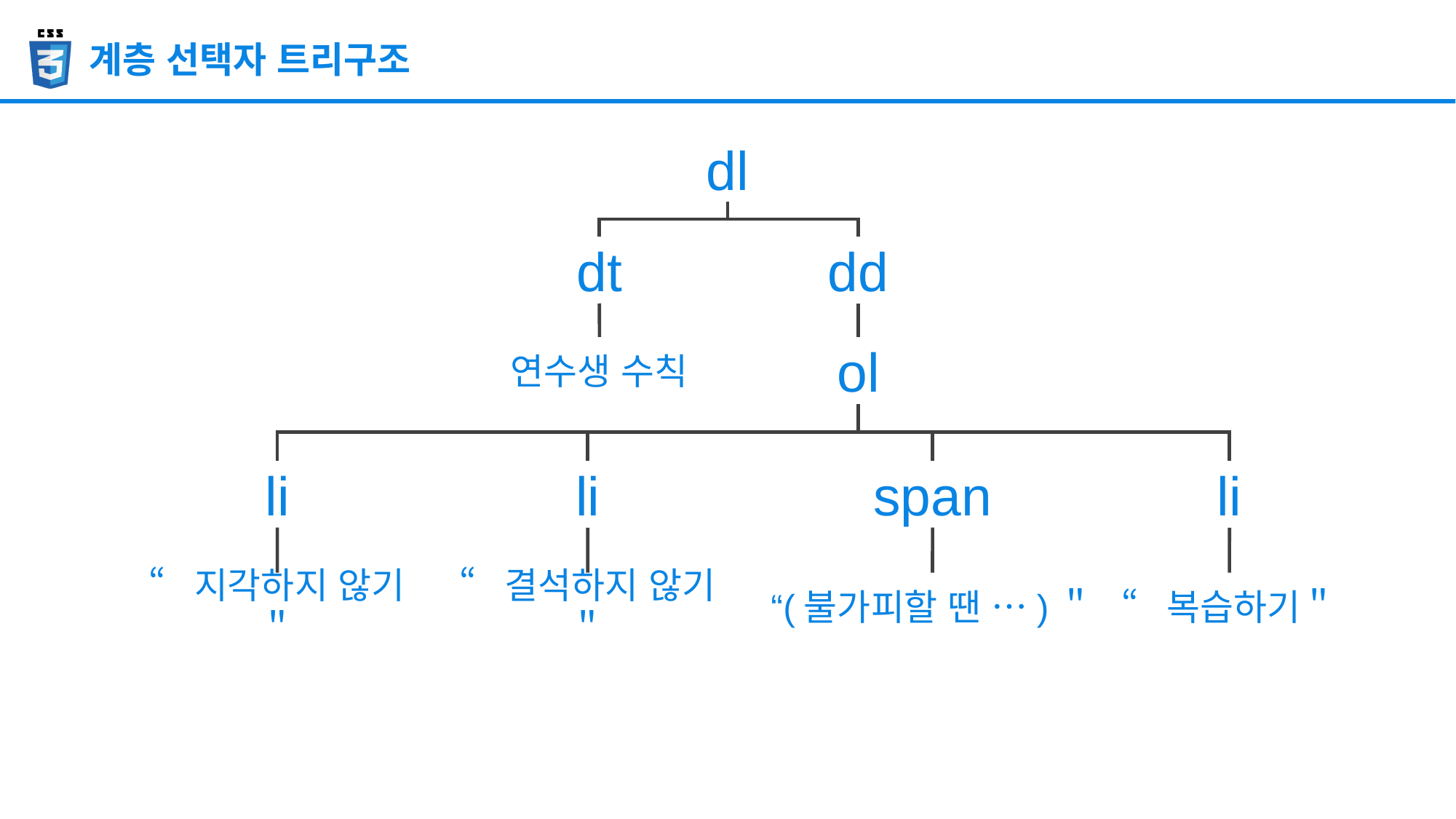

계층 선택자 트리구조
dl
dt
dd
연수생 수칙
ol
li
span
li
li
“(불가피할 땐 …)＂
“지각하지 않기＂
“결석하지 않기＂
“복습하기＂